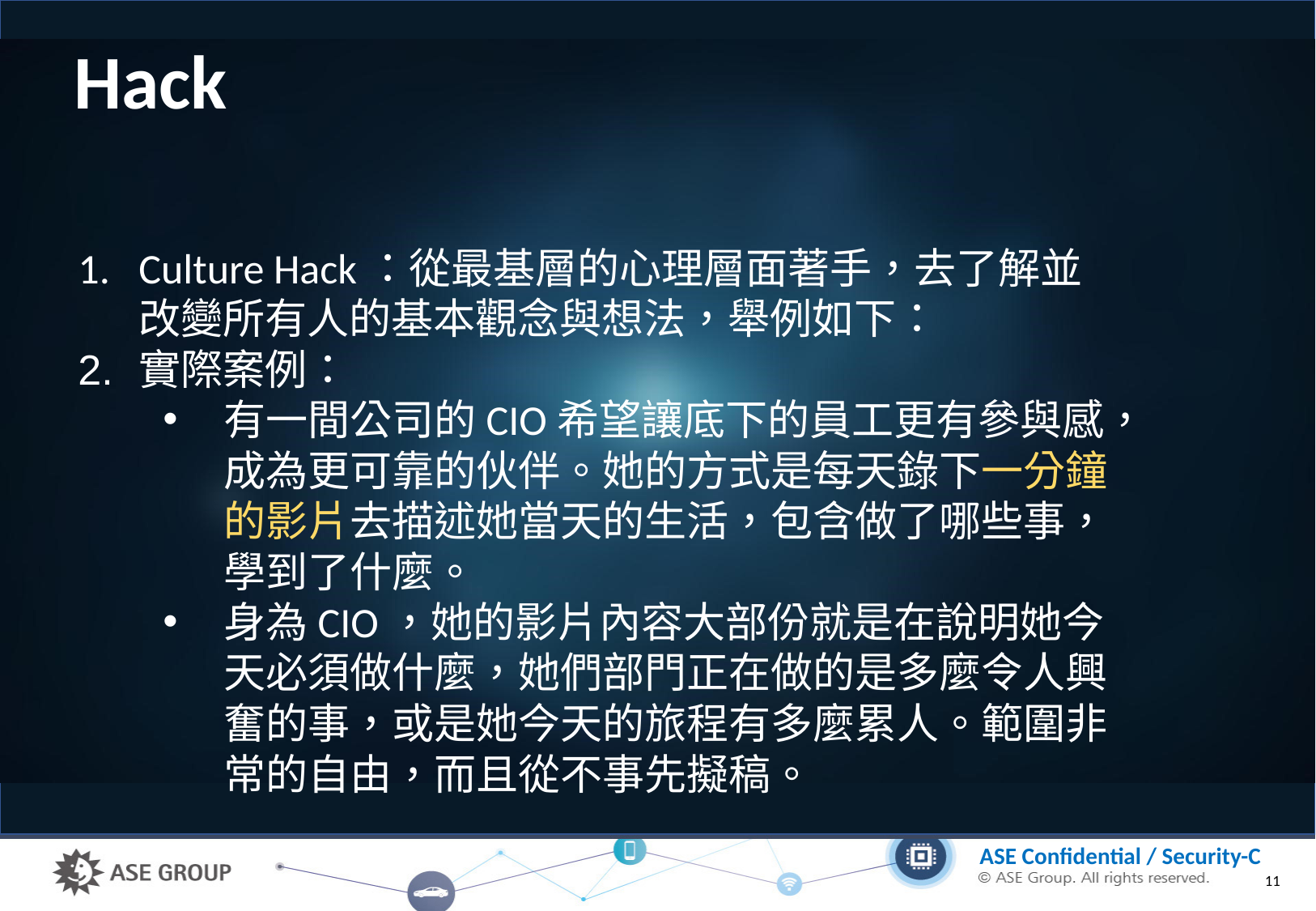

# Hack
Culture Hack：從最基層的心理層面著手，去了解並改變所有人的基本觀念與想法，舉例如下：
實際案例：
有一間公司的CIO希望讓底下的員工更有參與感，成為更可靠的伙伴。她的方式是每天錄下一分鐘的影片去描述她當天的生活，包含做了哪些事，學到了什麼。
身為CIO，她的影片內容大部份就是在說明她今天必須做什麼，她們部門正在做的是多麼令人興奮的事，或是她今天的旅程有多麼累人。範圍非常的自由，而且從不事先擬稿。